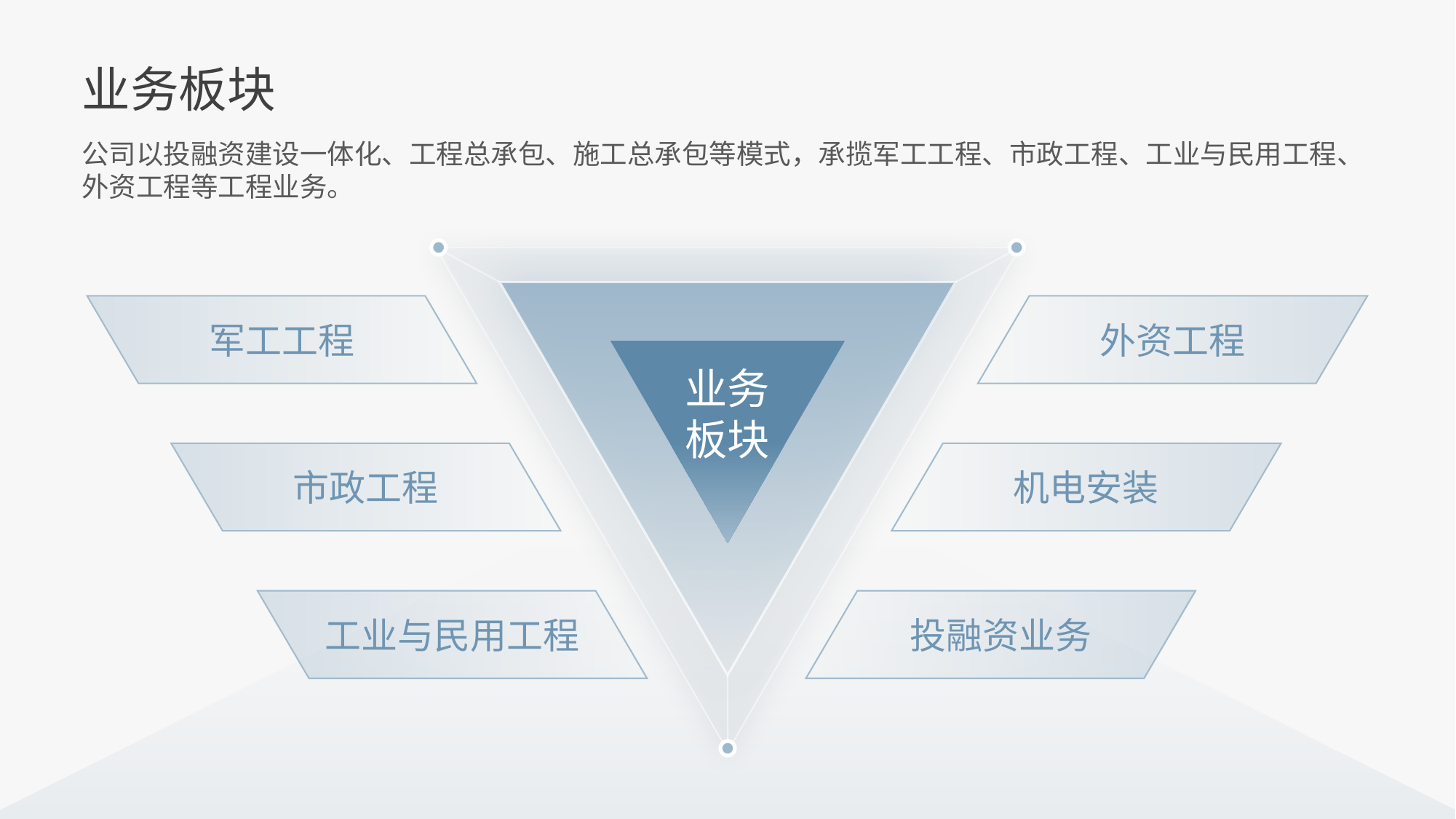

业务板块
公司以投融资建设一体化、工程总承包、施工总承包等模式，承揽军工工程、市政工程、工业与民用工程、外资工程等工程业务。

军工工程
外资工程

业务
板块

市政工程
机电安装

工业与民用工程
投融资业务